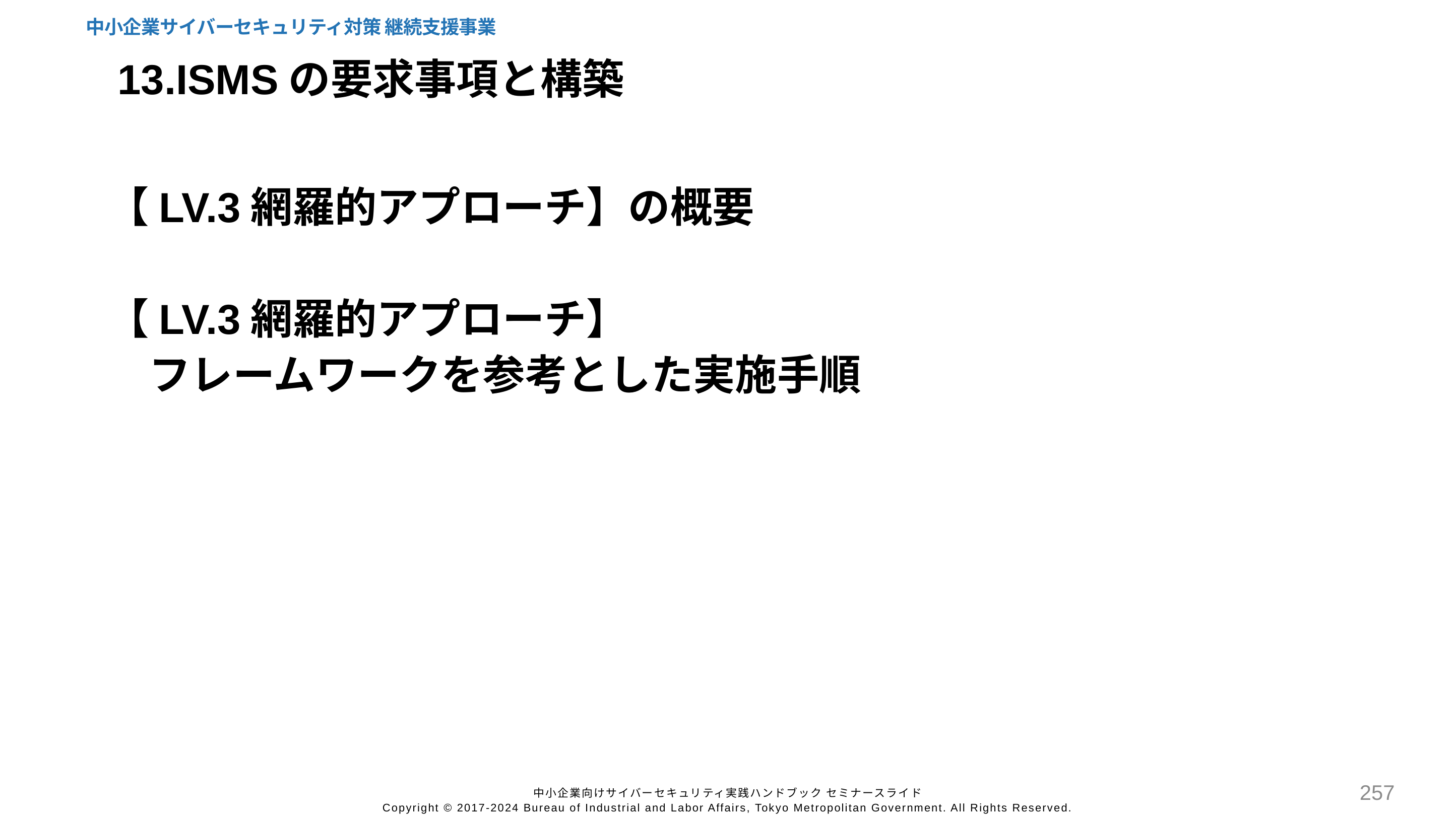

中小企業サイバーセキュリティ対策 継続支援事業
13.ISMSの要求事項と構築

【LV.3網羅的アプローチ】の概要

【LV.3網羅的アプローチ】
　フレームワークを参考とした実施手順

257